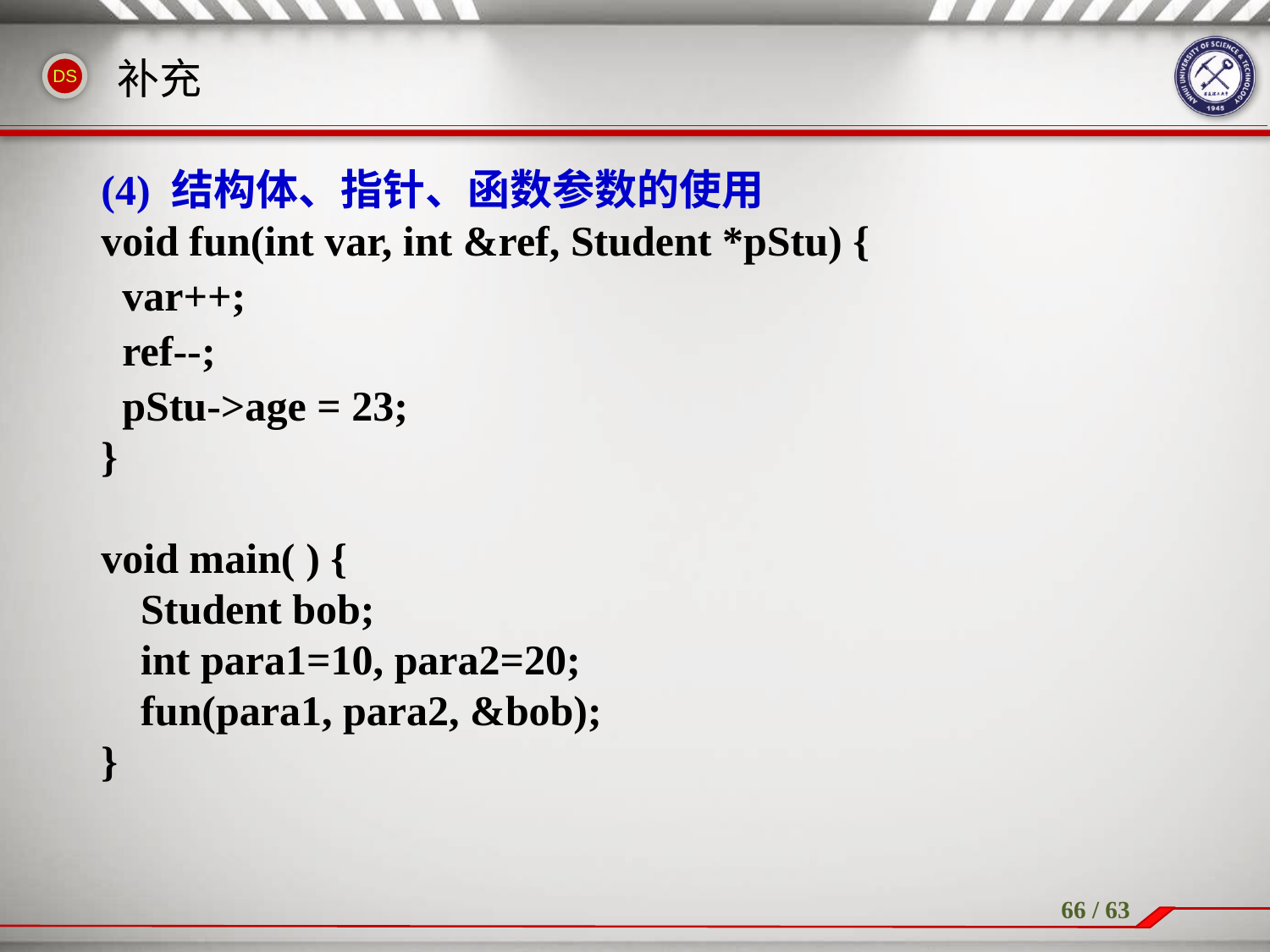

补充
(4) 结构体、指针、函数参数的使用
void fun(int var, int &ref, Student *pStu) {
  var++;
  ref--;
  pStu->age = 23;
}

void main( ) {
	Student bob;
	int para1=10, para2=20;
	fun(para1, para2, &bob);
}